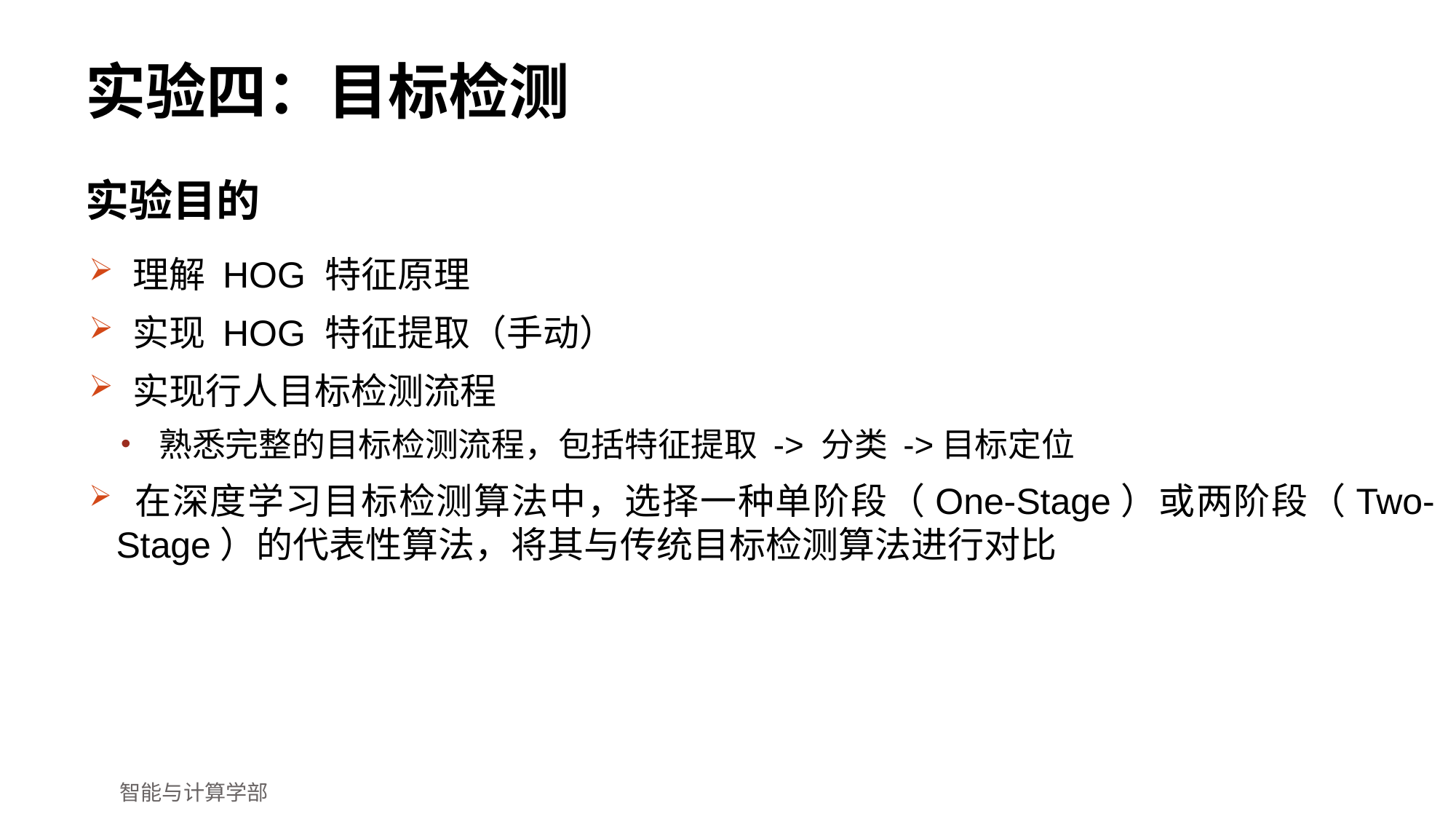

# 实验四：目标检测
实验目的
 理解 HOG 特征原理
 实现 HOG 特征提取（手动）
 实现行人目标检测流程
 熟悉完整的目标检测流程，包括特征提取 -> 分类 ->目标定位
 在深度学习目标检测算法中，选择一种单阶段（One-Stage）或两阶段（Two-Stage）的代表性算法，将其与传统目标检测算法进行对比

2
智能与计算学部